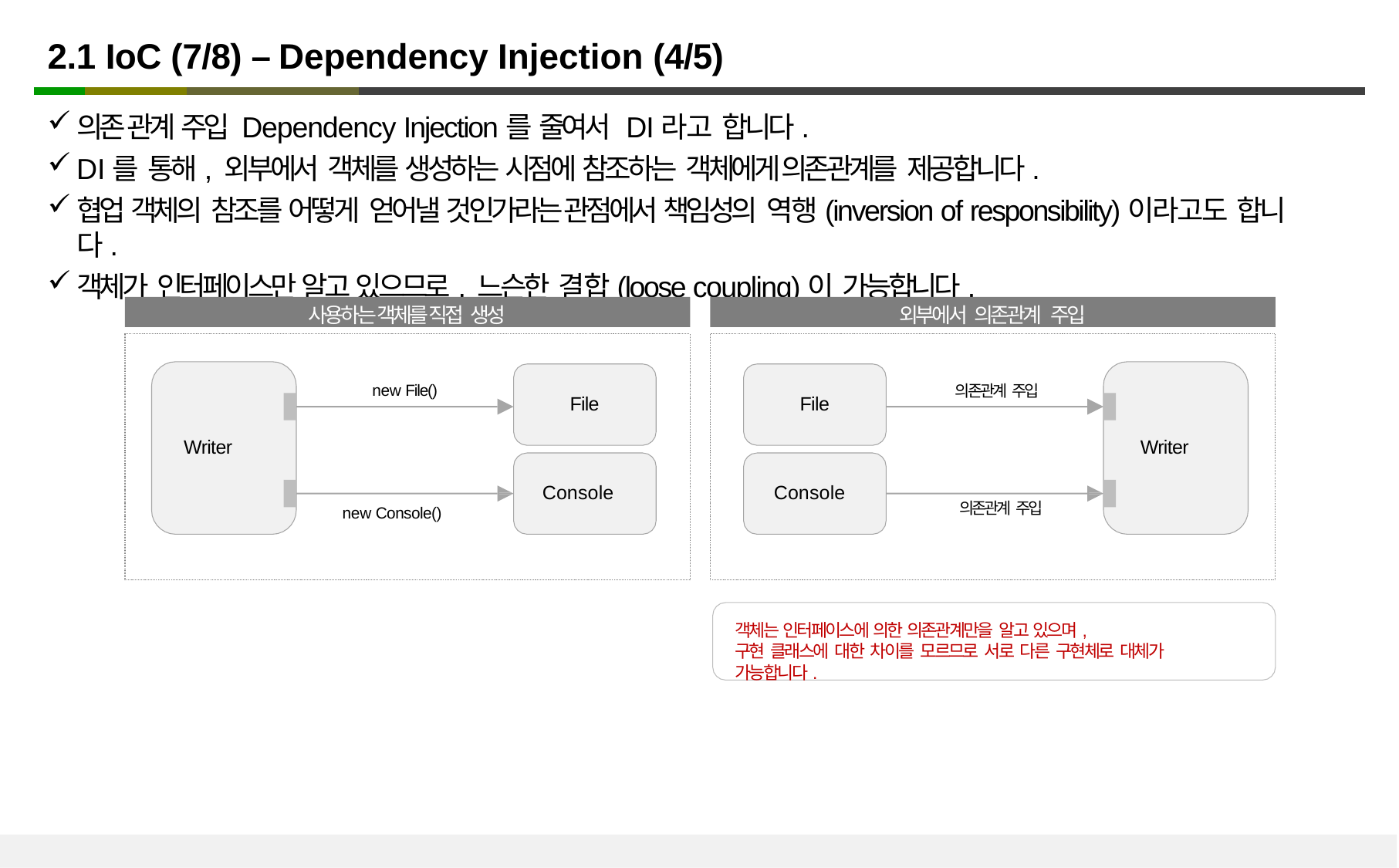

# 2.1 IoC (7/8) – Dependency Injection (4/5)
의존 관계 주입 Dependency Injection를 줄여서 DI라고 합니다.
DI를 통해, 외부에서 객체를  생성하는  시점에  참조하는  객체에게 의존관계를 제공합니다.
협업 객체의 참조를  어떻게  얻어낼 것인가라는 관점에서 책임성의  역행(inversion of responsibility)이라고도 합니다.
객체가 인터페이스만 알고 있으므로, 느슨한  결합(loose coupling)이 가능합니다.
사용하는 객체를 직접 생성
외부에서   의존관계  주입

new File()
의존관계 주입
File
File

Writer
Writer

Console
Console

의존관계 주입
new Console()

객체는 인터페이스에 의한 의존관계만을 알고 있으며,
구현 클래스에 대한 차이를 모르므로 서로 다른 구현체로 대체가 가능합니다.